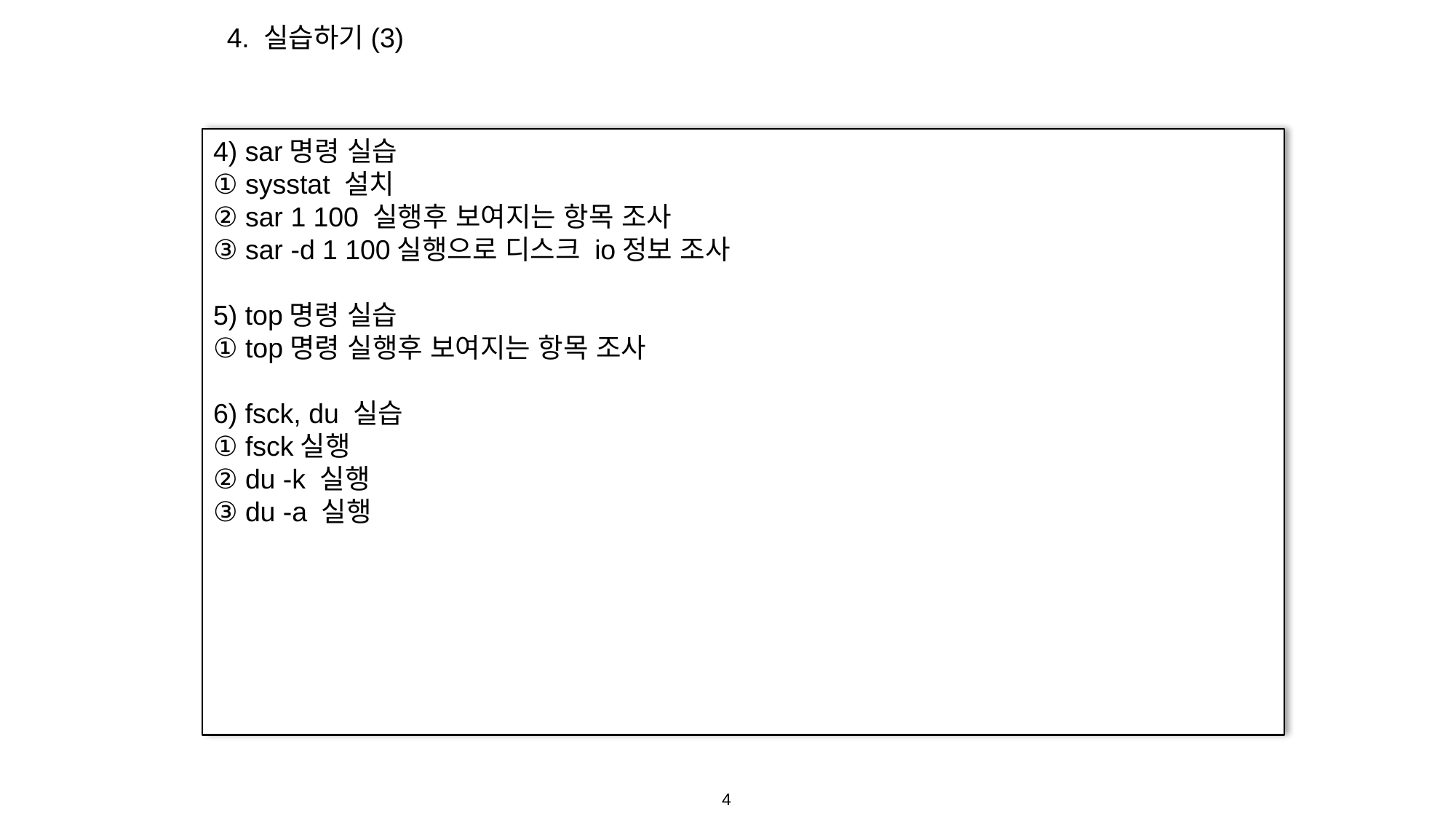

4. 실습하기(3)
4) sar명령 실습
① sysstat 설치
② sar 1 100 실행후 보여지는 항목 조사
③ sar -d 1 100실행으로 디스크 io정보 조사

5) top명령 실습
① top명령 실행후 보여지는 항목 조사

6) fsck, du 실습
① fsck실행
② du -k 실행
③ du -a 실행

4